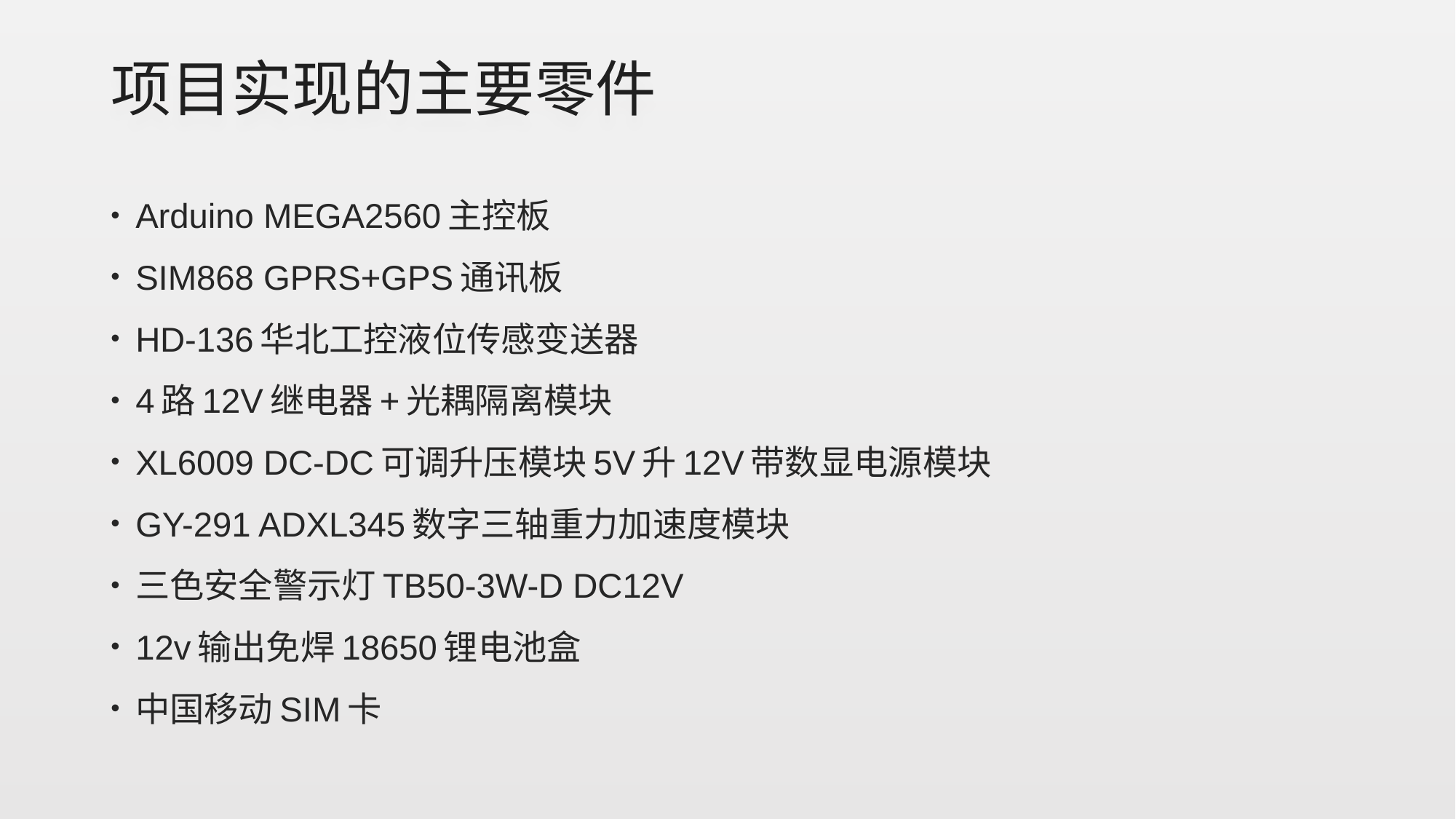

# 项目实现的主要零件
Arduino MEGA2560主控板
SIM868 GPRS+GPS通讯板
HD-136华北工控液位传感变送器
4路12V继电器+光耦隔离模块
XL6009 DC-DC可调升压模块5V升12V带数显电源模块
GY-291 ADXL345数字三轴重力加速度模块
三色安全警示灯TB50-3W-D DC12V
12v输出免焊18650锂电池盒
中国移动SIM卡